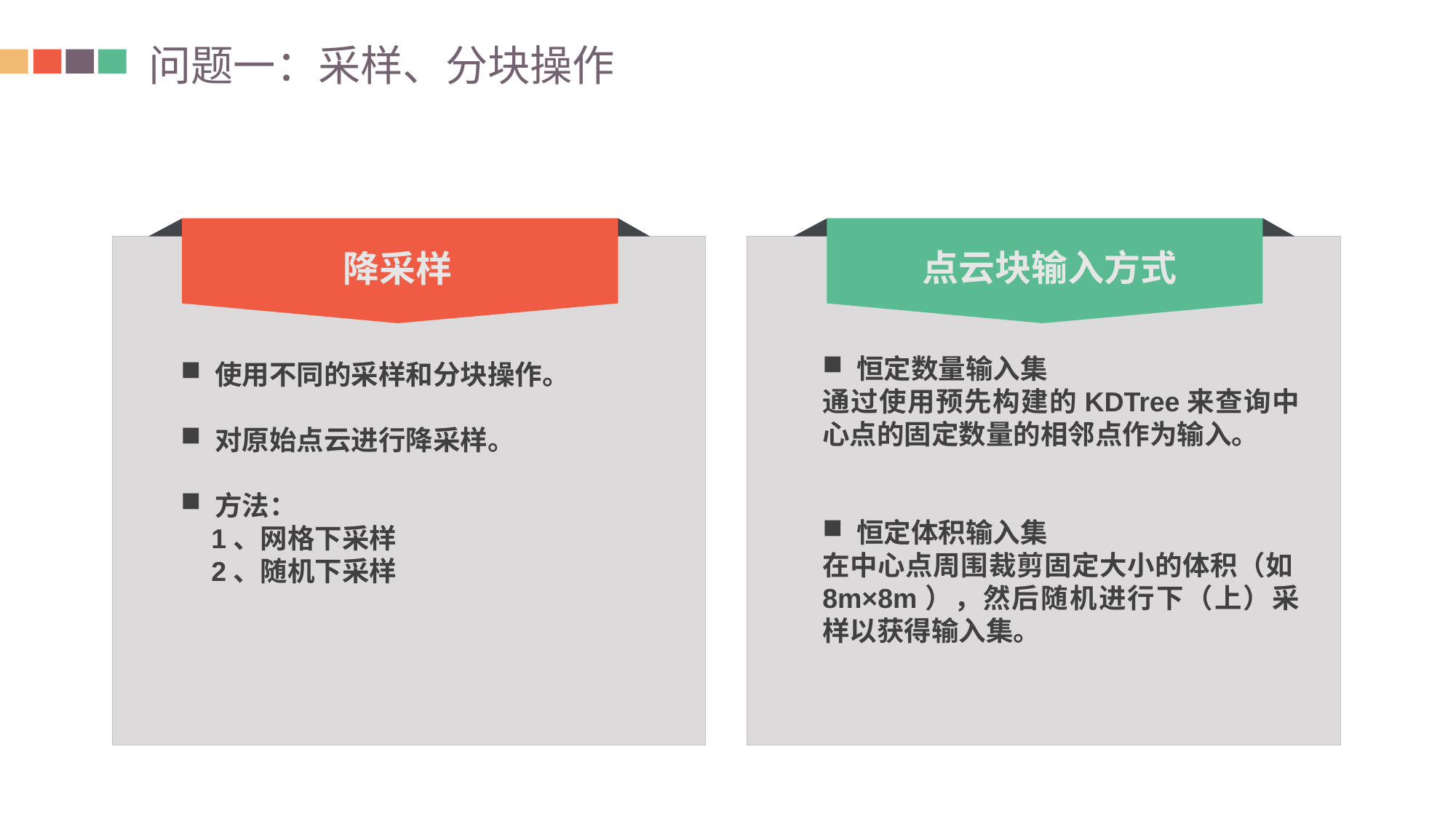

问题一：采样、分块操作

降采样

点云块输入方式

恒定数量输入集
通过使用预先构建的KDTree来查询中心点的固定数量的相邻点作为输入。

恒定体积输入集
在中心点周围裁剪固定大小的体积（如8m×8m），然后随机进行下（上）采样以获得输入集。
使用不同的采样和分块操作。

对原始点云进行降采样。

方法：
    1、网格下采样
    2、随机下采样